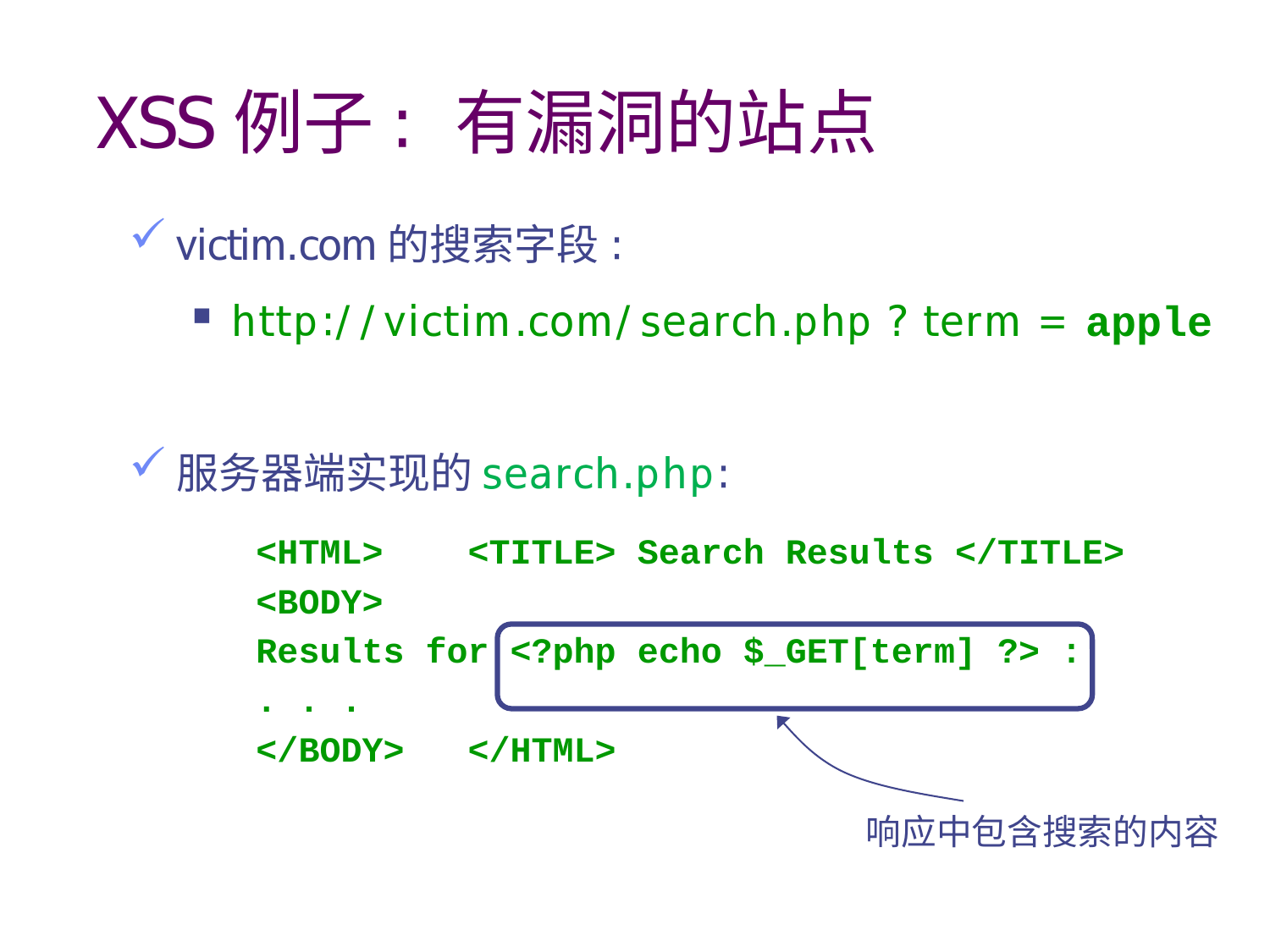

# XSS例子: 有漏洞的站点
victim.com的搜索字段:
http://victim.com/search.php ? term = apple

服务器端实现的search.php:
<HTML>    <TITLE> Search Results </TITLE>
<BODY>
Results for <?php echo $_GET[term] ?> :
. . .
</BODY>   </HTML>

响应中包含搜索的内容